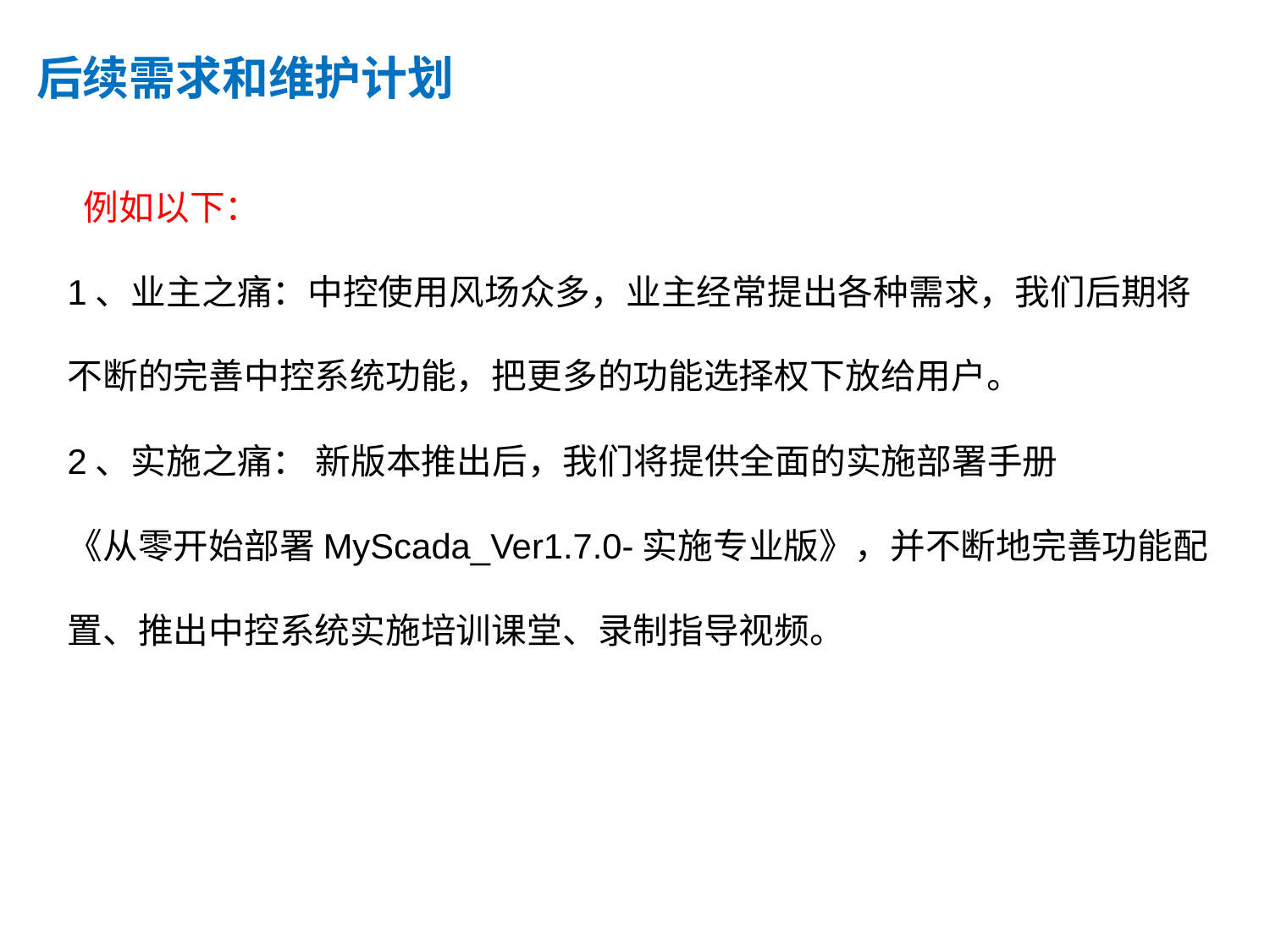

后续需求和维护计划
 例如以下：
1、业主之痛：中控使用风场众多，业主经常提出各种需求，我们后期将不断的完善中控系统功能，把更多的功能选择权下放给用户。
2、实施之痛： 新版本推出后，我们将提供全面的实施部署手册
《从零开始部署MyScada_Ver1.7.0-实施专业版》，并不断地完善功能配置、推出中控系统实施培训课堂、录制指导视频。